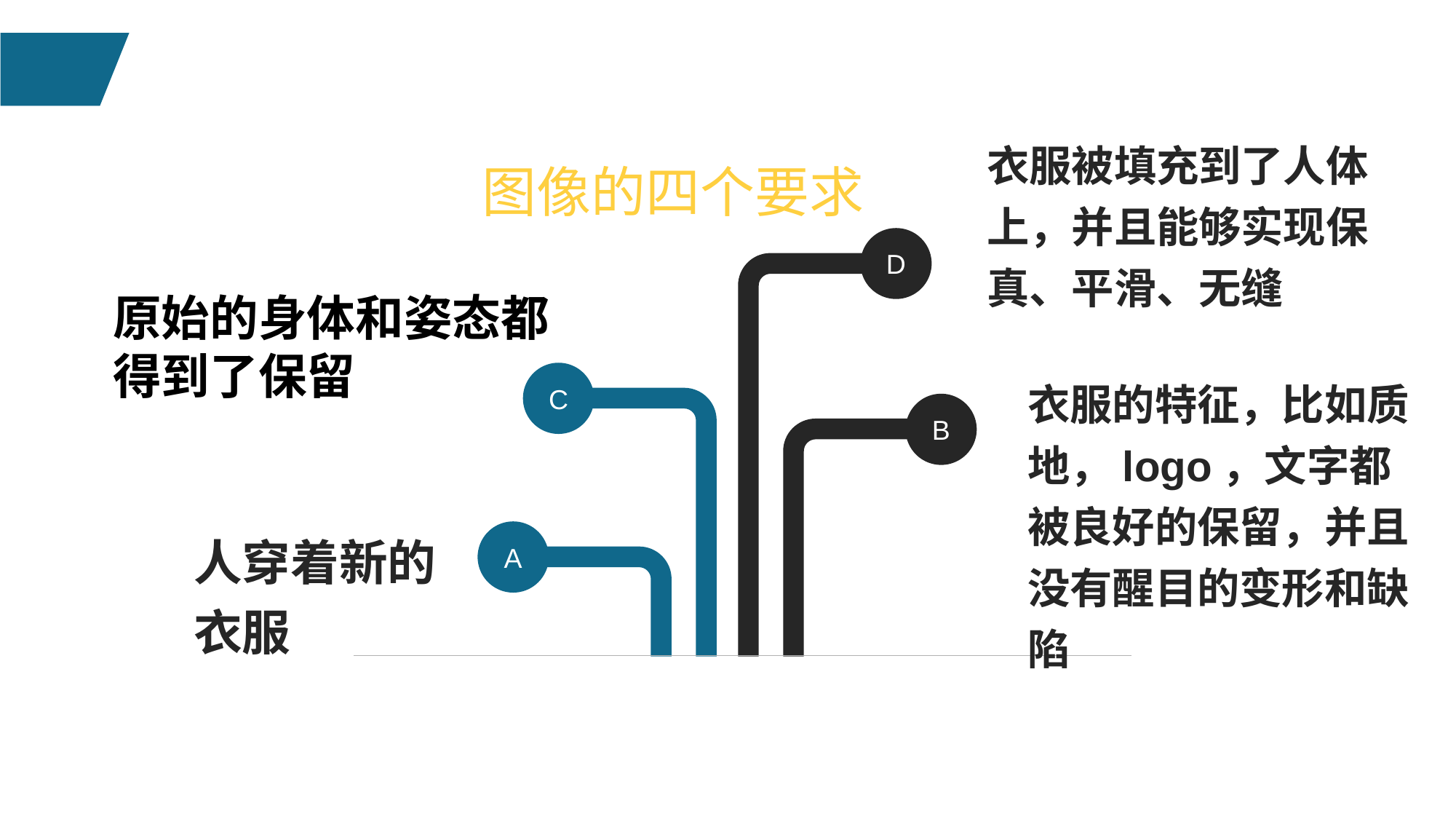

图像的四个要求

衣服被填充到了人体上，并且能够实现保真、平滑、无缝
D

C

B

A

原始的身体和姿态都得到了保留
衣服的特征，比如质地，logo，文字都被良好的保留，并且没有醒目的变形和缺陷
人穿着新的衣服